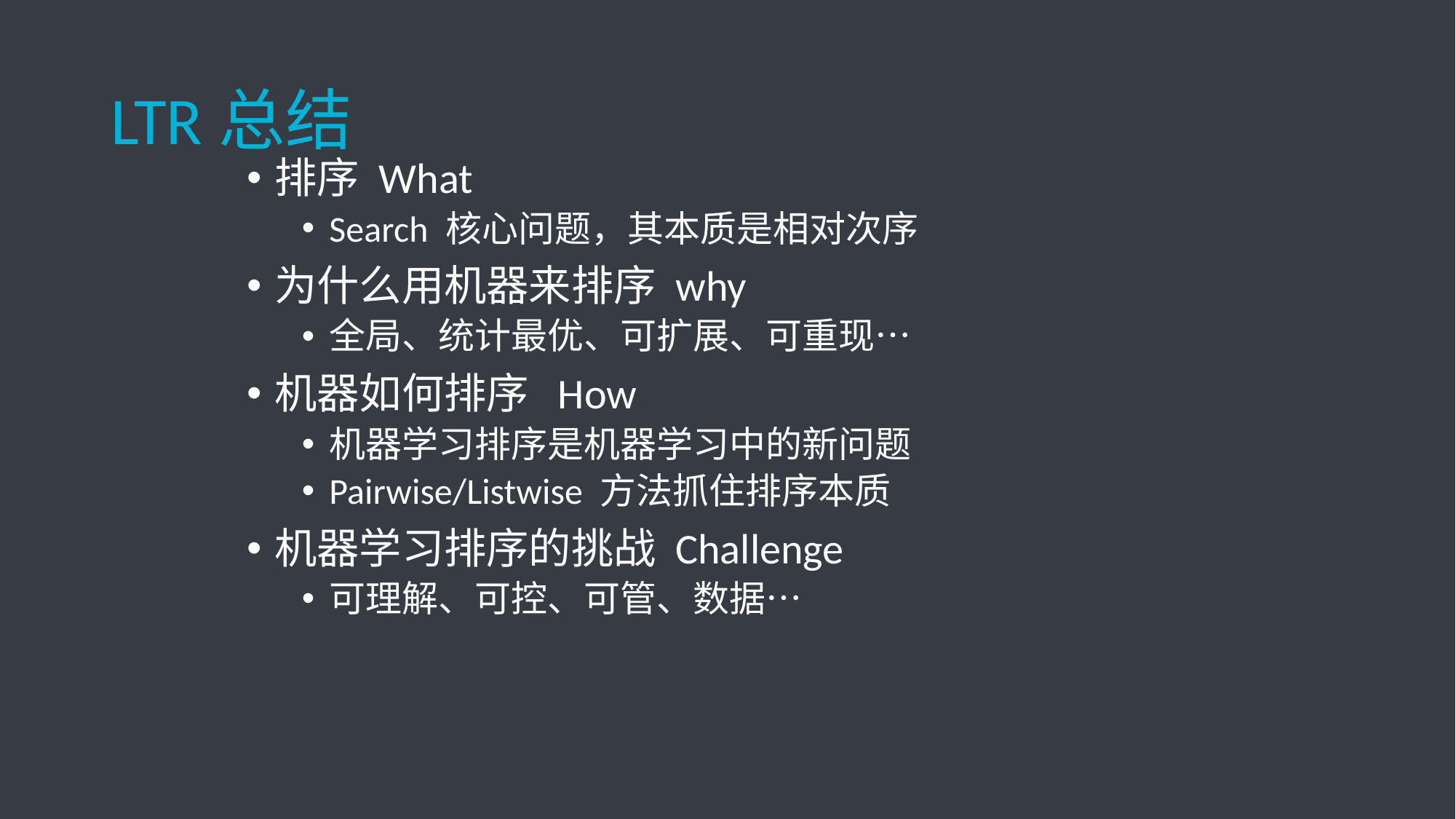

# LTR总结
排序 What
Search 核心问题，其本质是相对次序
为什么用机器来排序 why
全局、统计最优、可扩展、可重现…
机器如何排序  How
机器学习排序是机器学习中的新问题
Pairwise/Listwise 方法抓住排序本质
机器学习排序的挑战 Challenge
可理解、可控、可管、数据…